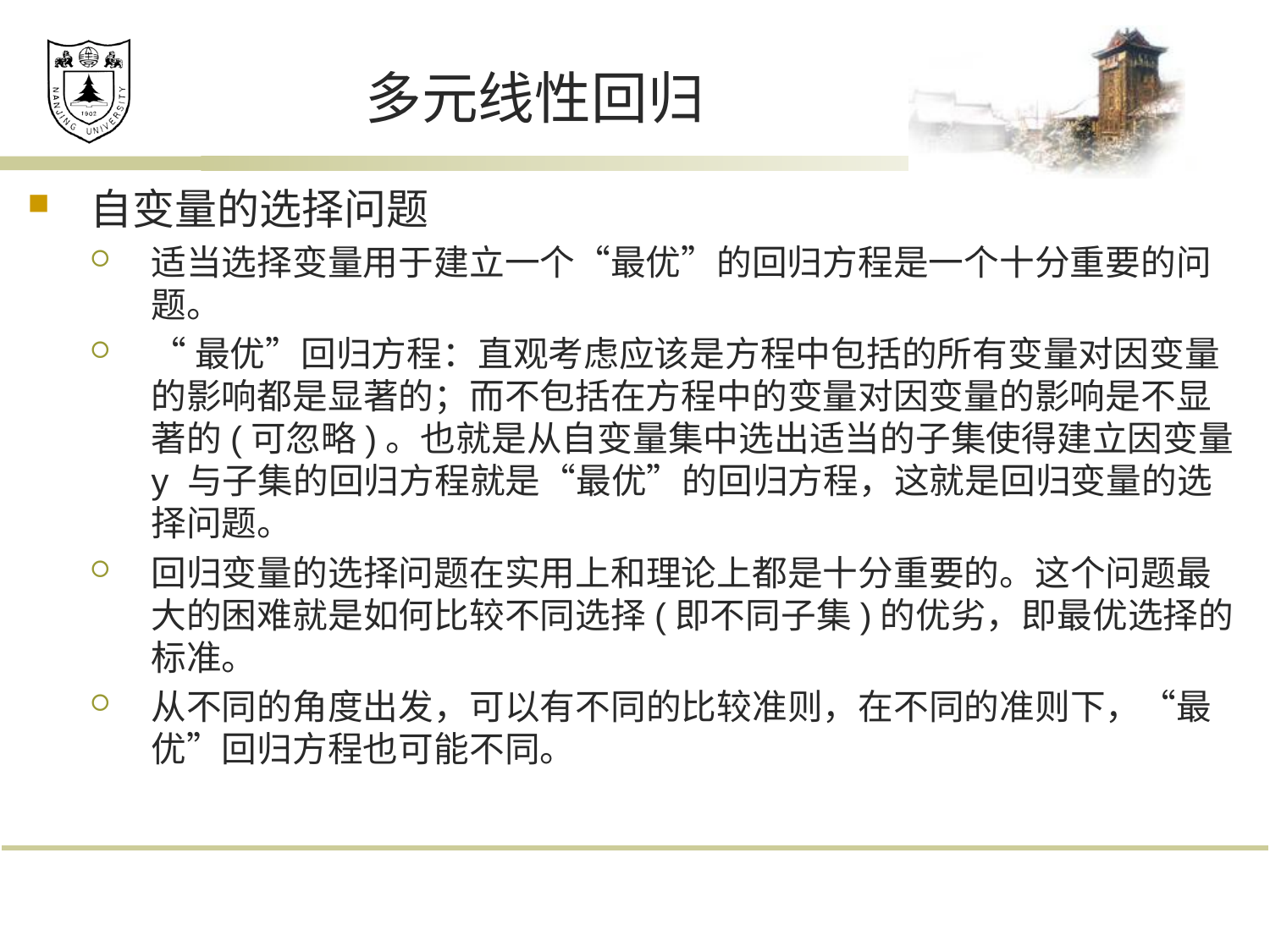

# 多元线性回归
自变量的选择问题
适当选择变量用于建立一个“最优”的回归方程是一个十分重要的问题。
“最优”回归方程：直观考虑应该是方程中包括的所有变量对因变量的影响都是显著的；而不包括在方程中的变量对因变量的影响是不显著的(可忽略)。也就是从自变量集中选出适当的子集使得建立因变量 y 与子集的回归方程就是“最优”的回归方程，这就是回归变量的选择问题。
回归变量的选择问题在实用上和理论上都是十分重要的。这个问题最大的困难就是如何比较不同选择(即不同子集)的优劣，即最优选择的标准。
从不同的角度出发，可以有不同的比较准则，在不同的准则下，“最优”回归方程也可能不同。